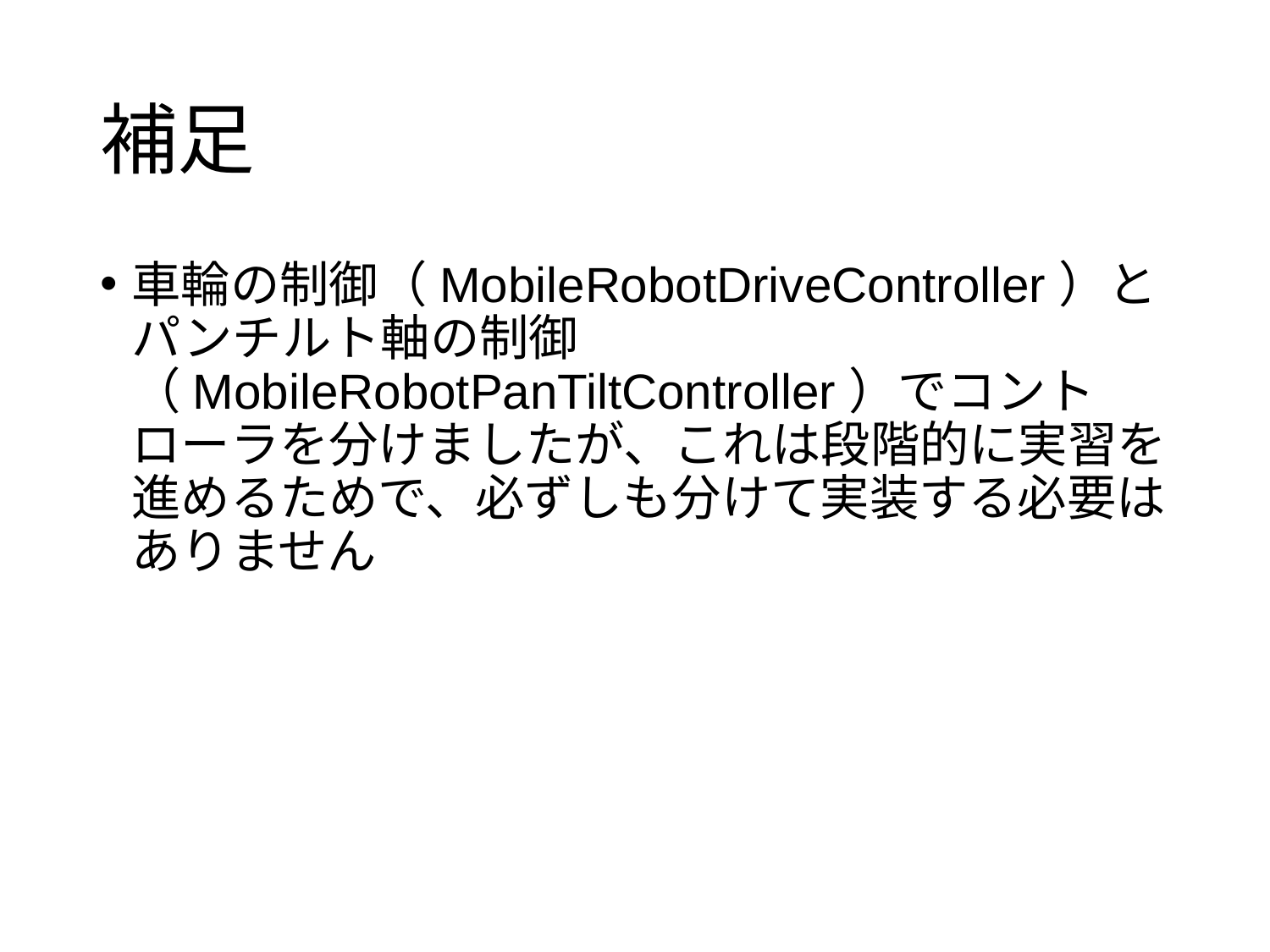

# 補足
車輪の制御（MobileRobotDriveController）とパンチルト軸の制御（MobileRobotPanTiltController）でコントローラを分けましたが、これは段階的に実習を進めるためで、必ずしも分けて実装する必要はありません